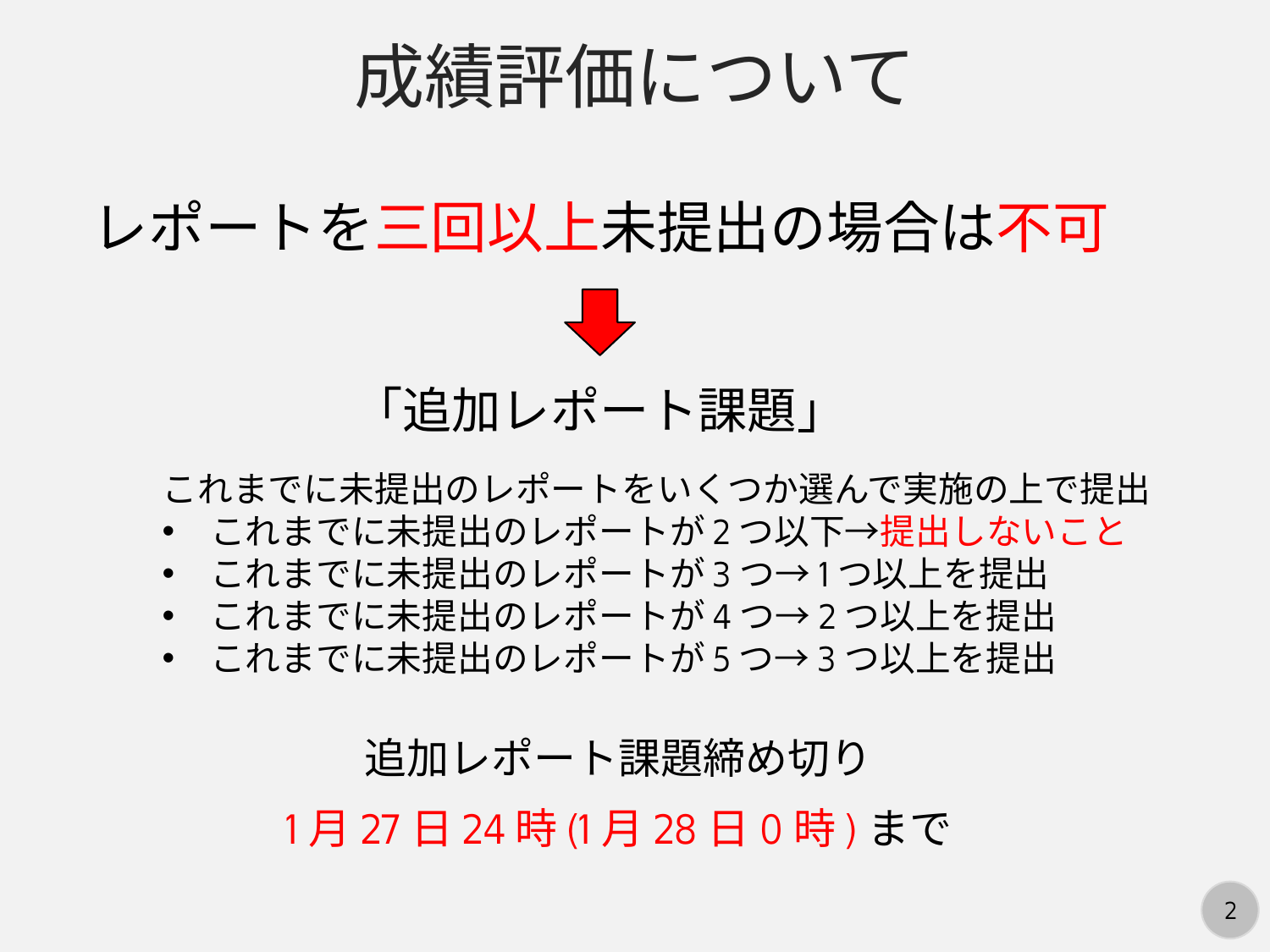

成績評価について
レポートを三回以上未提出の場合は不可

「追加レポート課題」
これまでに未提出のレポートをいくつか選んで実施の上で提出
これまでに未提出のレポートが2つ以下→提出しないこと
これまでに未提出のレポートが3つ→1つ以上を提出
これまでに未提出のレポートが4つ→2つ以上を提出
これまでに未提出のレポートが5つ→3つ以上を提出
追加レポート課題締め切り
1月27日24時(1月28日0時)まで